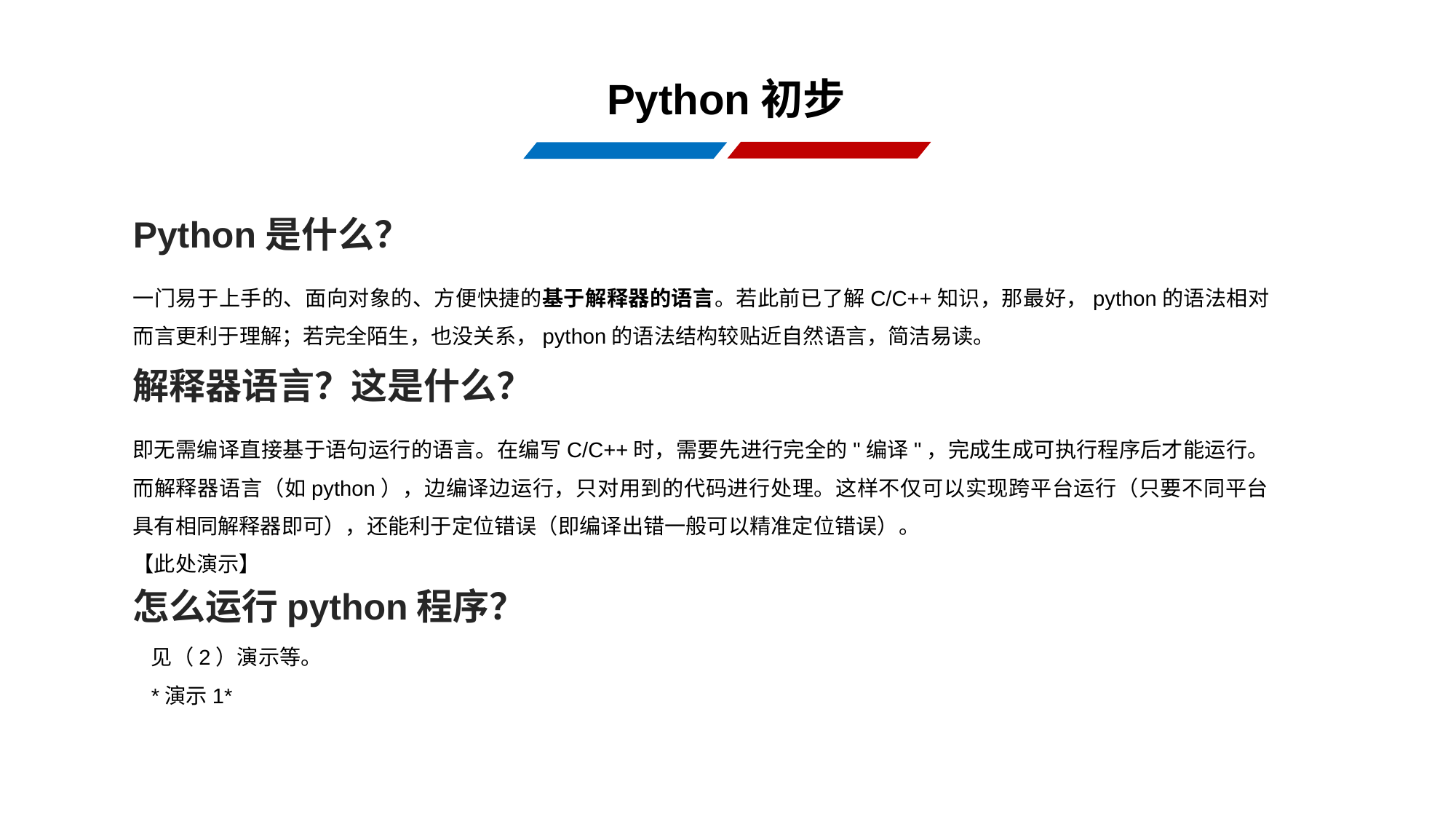

Python初步

Python是什么？
一门易于上手的、面向对象的、方便快捷的基于解释器的语言。若此前已了解C/C++知识，那最好，python的语法相对而言更利于理解；若完全陌生，也没关系，python的语法结构较贴近自然语言，简洁易读。
解释器语言？这是什么？
即无需编译直接基于语句运行的语言。在编写C/C++时，需要先进行完全的"编译"，完成生成可执行程序后才能运行。而解释器语言（如python），边编译边运行，只对用到的代码进行处理。这样不仅可以实现跨平台运行（只要不同平台具有相同解释器即可），还能利于定位错误（即编译出错一般可以精准定位错误）。
【此处演示】
怎么运行python程序？
见（2）演示等。
*演示1*